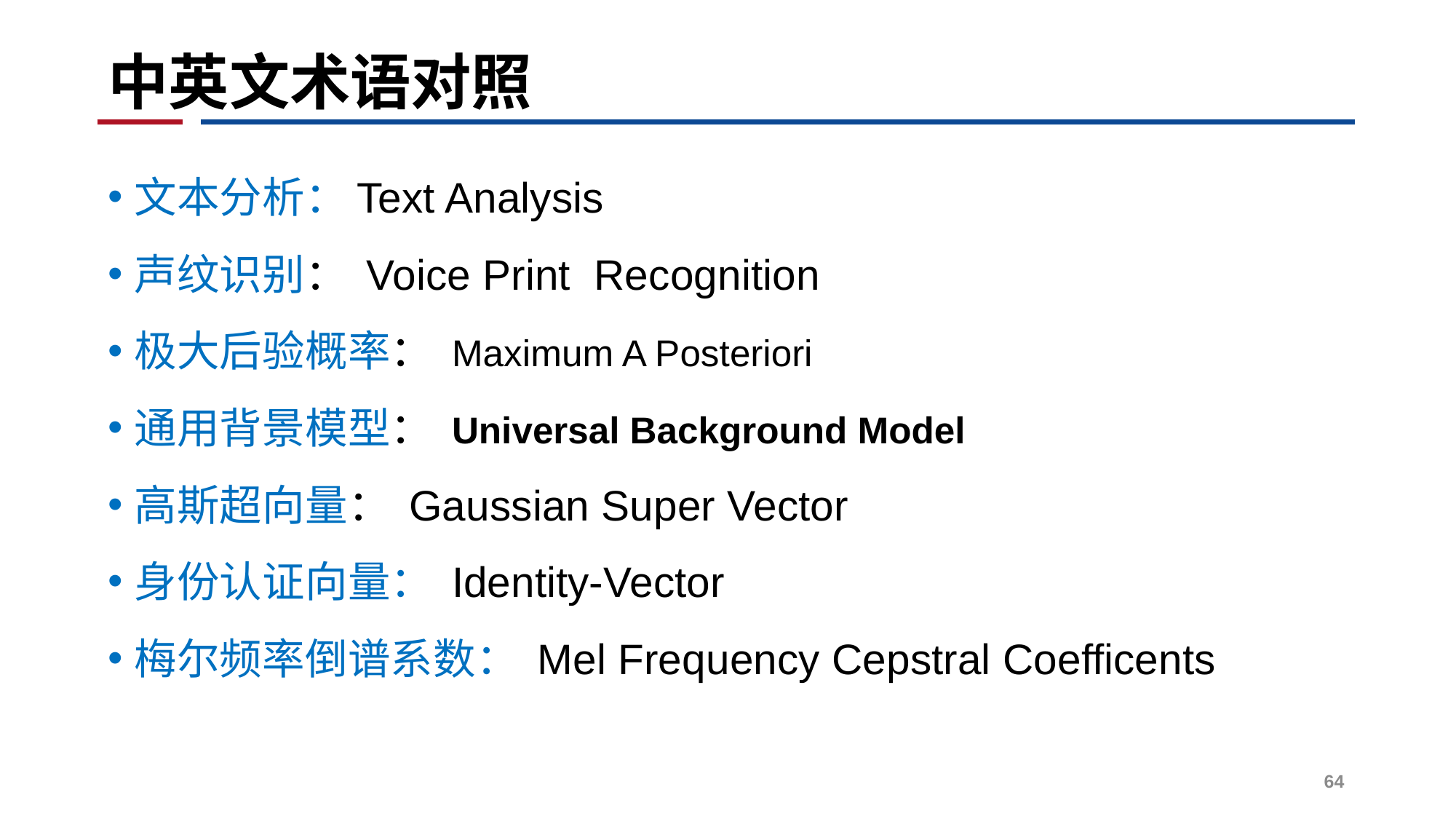

# 中英文术语对照

文本分析：Text Analysis
声纹识别： Voice Print  Recognition
极大后验概率： Maximum A Posteriori
通用背景模型： Universal Background Model
高斯超向量： Gaussian Super Vector
身份认证向量： Identity-Vector
梅尔频率倒谱系数： Mel Frequency Cepstral Coefficents
64